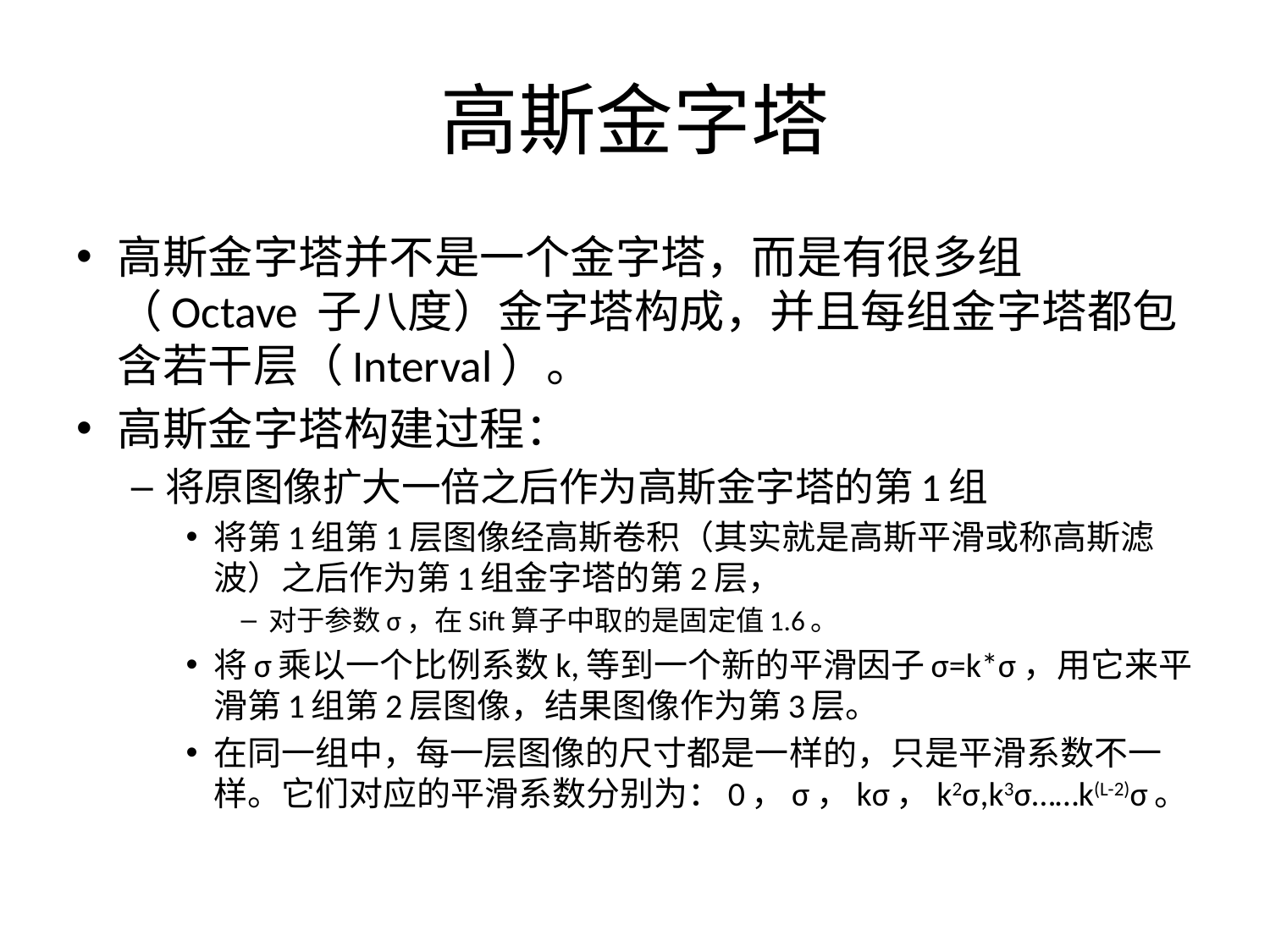

# 高斯金字塔
高斯金字塔并不是一个金字塔，而是有很多组（Octave 子八度）金字塔构成，并且每组金字塔都包含若干层（Interval）。
高斯金字塔构建过程：
将原图像扩大一倍之后作为高斯金字塔的第1组
将第1组第1层图像经高斯卷积（其实就是高斯平滑或称高斯滤波）之后作为第1组金字塔的第2层，
对于参数σ，在Sift算子中取的是固定值1.6。
将σ乘以一个比例系数k,等到一个新的平滑因子σ=k*σ，用它来平滑第1组第2层图像，结果图像作为第3层。
在同一组中，每一层图像的尺寸都是一样的，只是平滑系数不一样。它们对应的平滑系数分别为：0，σ，kσ，k2σ,k3σ……k(L-2)σ。